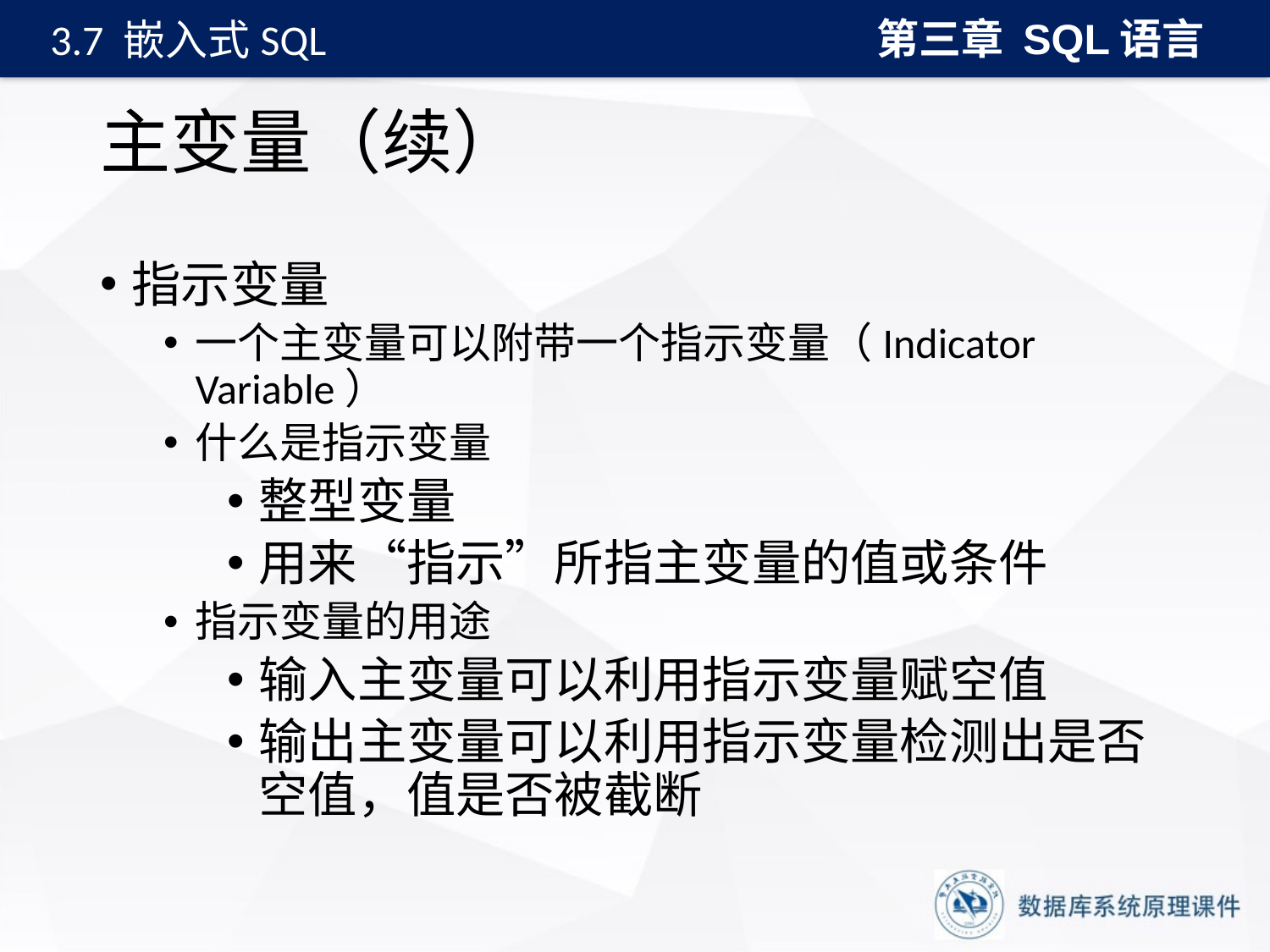

第三章 SQL语言
3.7 嵌入式SQL
# 主变量（续）
指示变量
一个主变量可以附带一个指示变量（Indicator Variable）
什么是指示变量
整型变量
用来“指示”所指主变量的值或条件
指示变量的用途
输入主变量可以利用指示变量赋空值
输出主变量可以利用指示变量检测出是否空值，值是否被截断